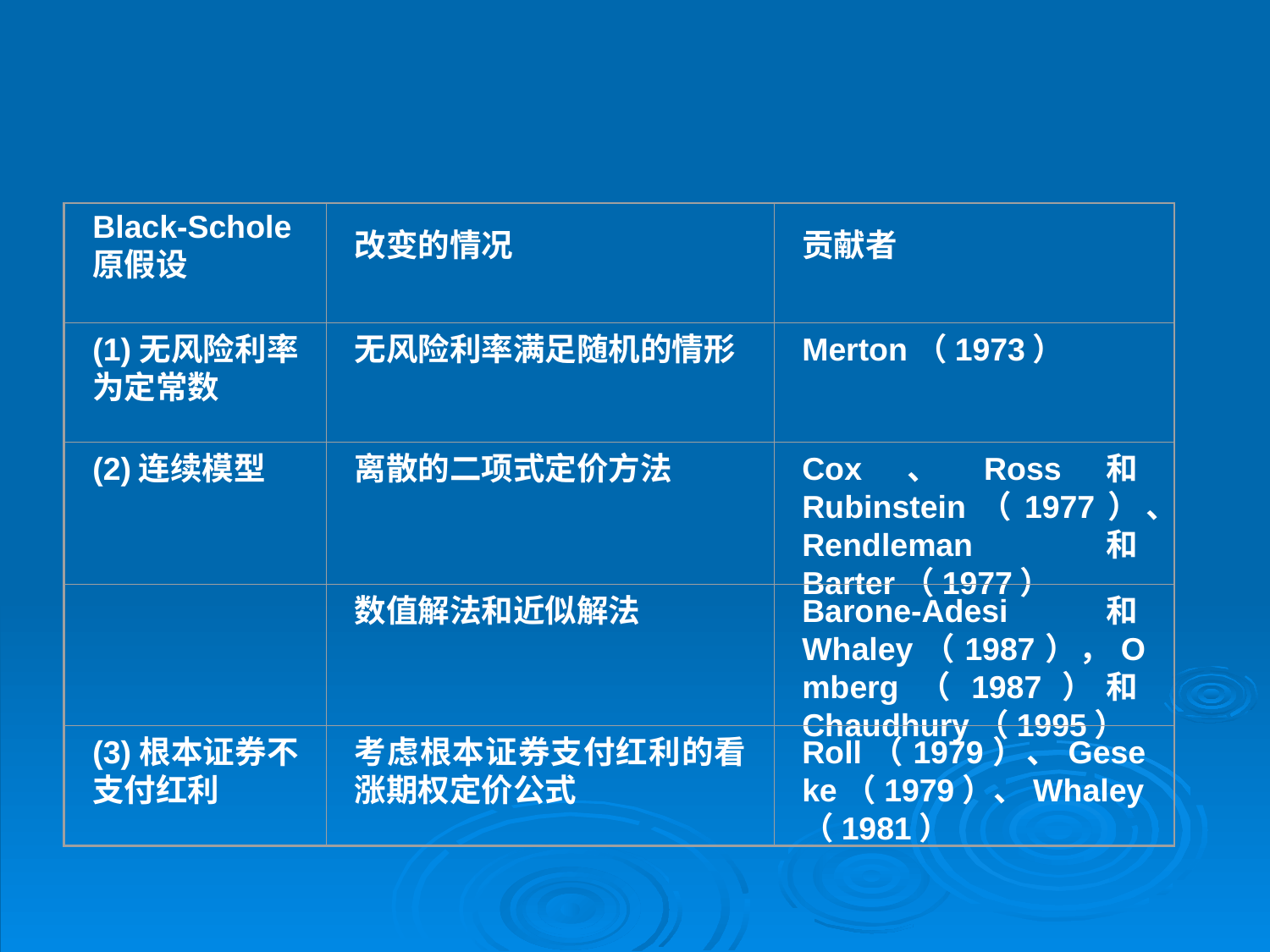

#

Black-Schole原假设

改变的情况

贡献者

(1)无风险利率为定常数

无风险利率满足随机的情形

Merton（1973）

(2)连续模型

离散的二项式定价方法

Cox、Ross和Rubinstein（1977）、Rendleman和Barter（1977）

数值解法和近似解法

Barone-Adesi和Whaley（1987），Omberg（1987）和Chaudhury（1995）

(3)根本证券不支付红利

考虑根本证券支付红利的看涨期权定价公式

Roll（1979）、Geseke（1979）、Whaley（1981）